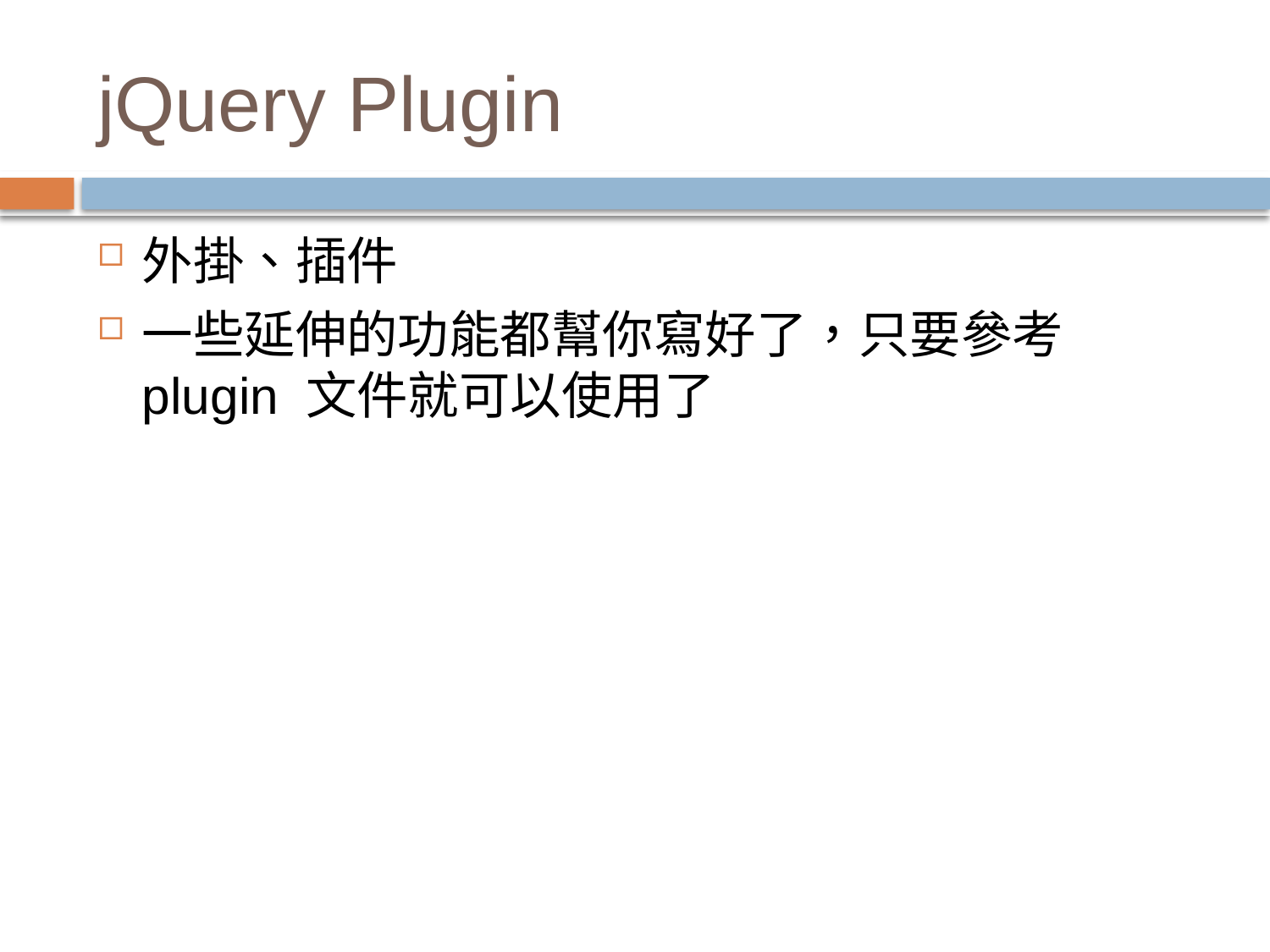

# jQuery Plugin
外掛、插件
一些延伸的功能都幫你寫好了，只要參考 plugin 文件就可以使用了